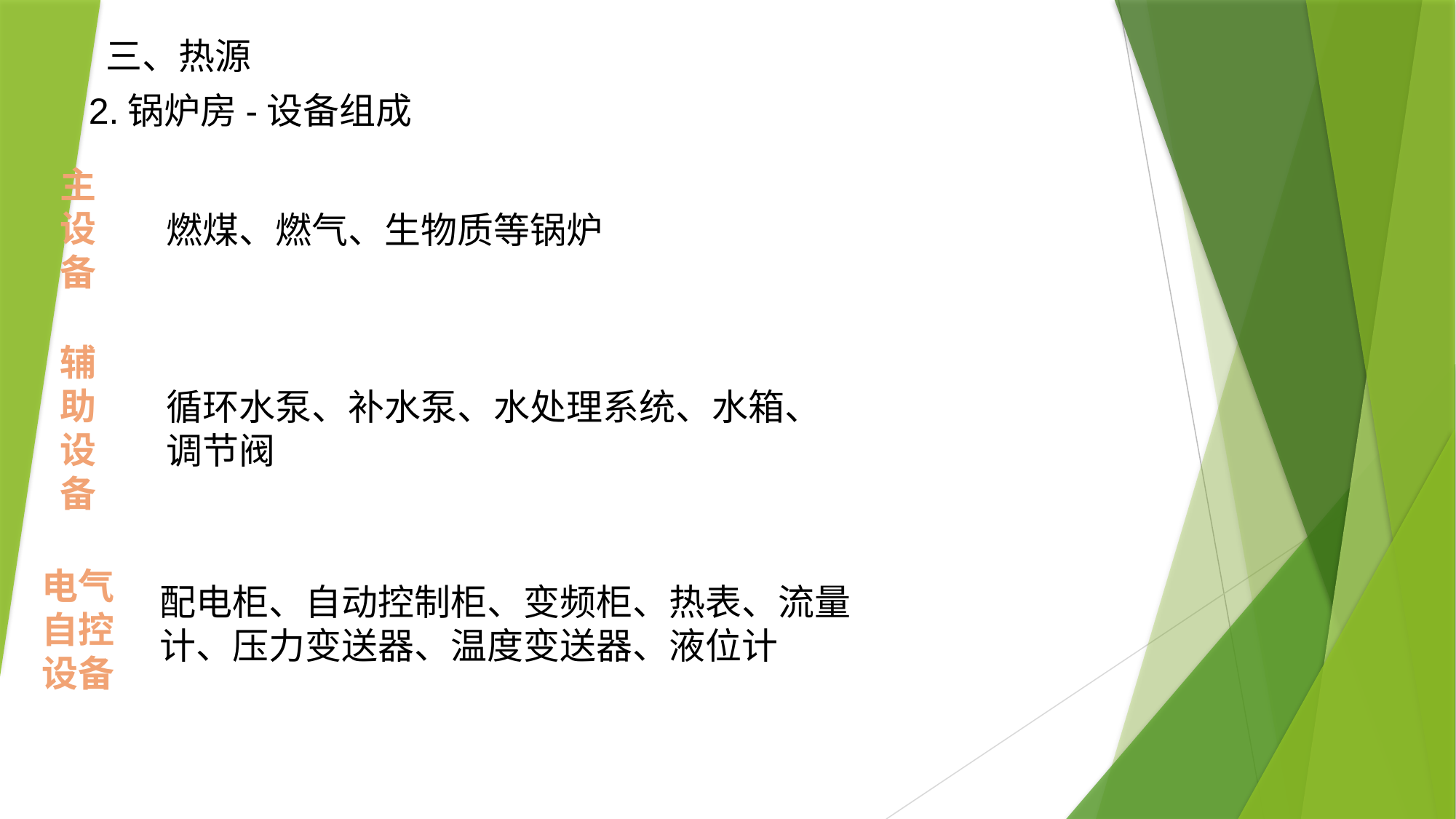

# 三、热源
2.锅炉房-设备组成
主设备
燃煤、燃气、生物质等锅炉
辅助设备
循环水泵、补水泵、水处理系统、水箱、调节阀
电气自控设备
配电柜、自动控制柜、变频柜、热表、流量计、压力变送器、温度变送器、液位计